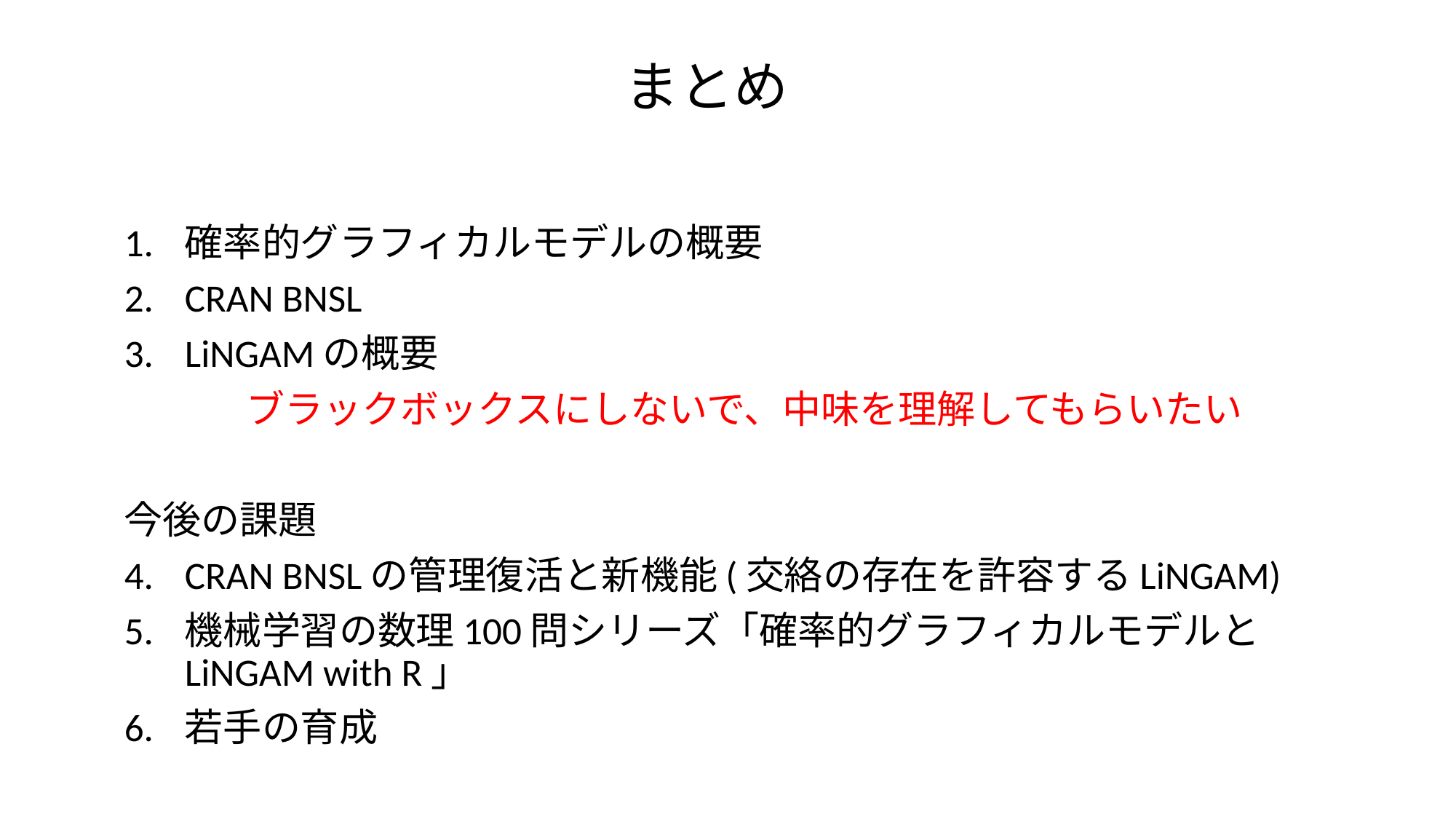

# まとめ
確率的グラフィカルモデルの概要
CRAN BNSL
LiNGAMの概要
ブラックボックスにしないで、中味を理解してもらいたい

今後の課題
CRAN BNSLの管理復活と新機能(交絡の存在を許容するLiNGAM)
機械学習の数理100問シリーズ「確率的グラフィカルモデルとLiNGAM with R」
若手の育成